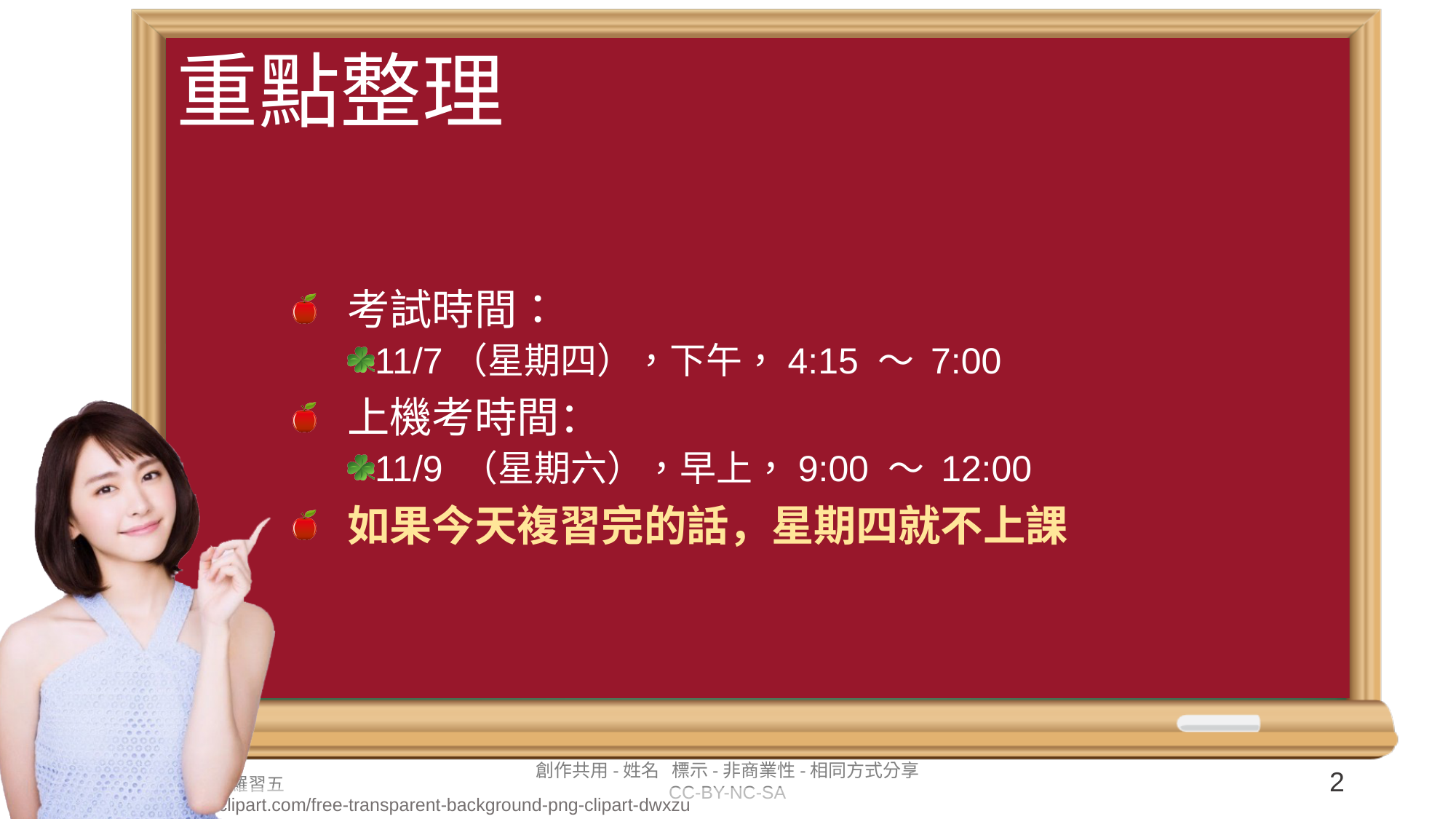

考試時間：
11/7（星期四），下午，4:15 ～ 7:00
上機考時間：
11/9 （星期六），早上，9:00 ～ 12:00
如果今天複習完的話，星期四就不上課